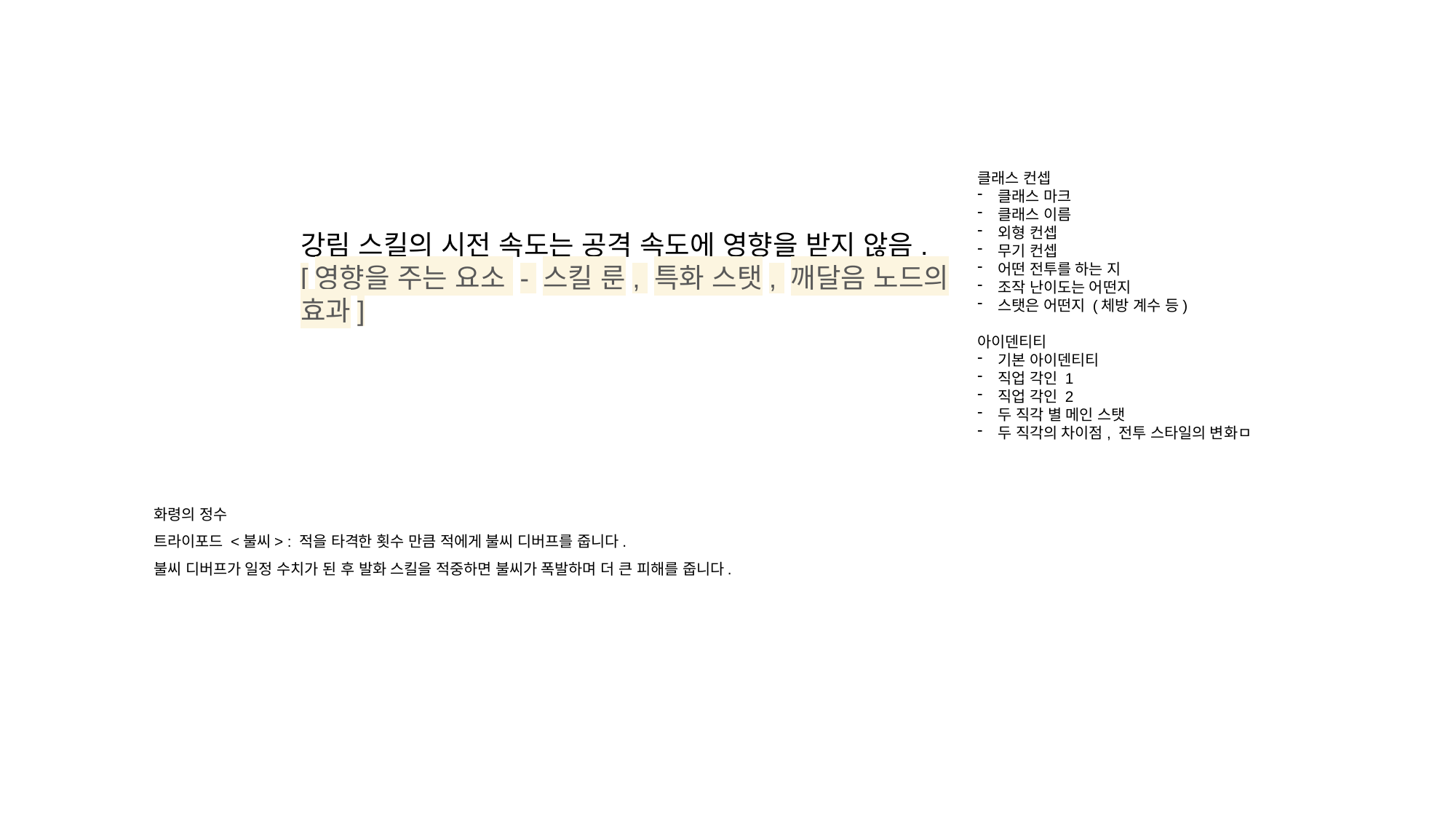

클래스 컨셉
클래스 마크
클래스 이름
외형 컨셉
무기 컨셉
어떤 전투를 하는 지
조작 난이도는 어떤지
스탯은 어떤지 (체방 계수 등)

아이덴티티
기본 아이덴티티
직업 각인 1
직업 각인 2
두 직각 별 메인 스탯
두 직각의 차이점, 전투 스타일의 변화ㅁ

강림 스킬의 시전 속도는 공격 속도에 영향을 받지 않음.
[영향을 주는 요소 - 스킬 룬, 특화 스탯, 깨달음 노드의 효과]
화령의 정수
트라이포드 <불씨> : 적을 타격한 횟수 만큼 적에게 불씨 디버프를 줍니다.
불씨 디버프가 일정 수치가 된 후 발화 스킬을 적중하면 불씨가 폭발하며 더 큰 피해를 줍니다.